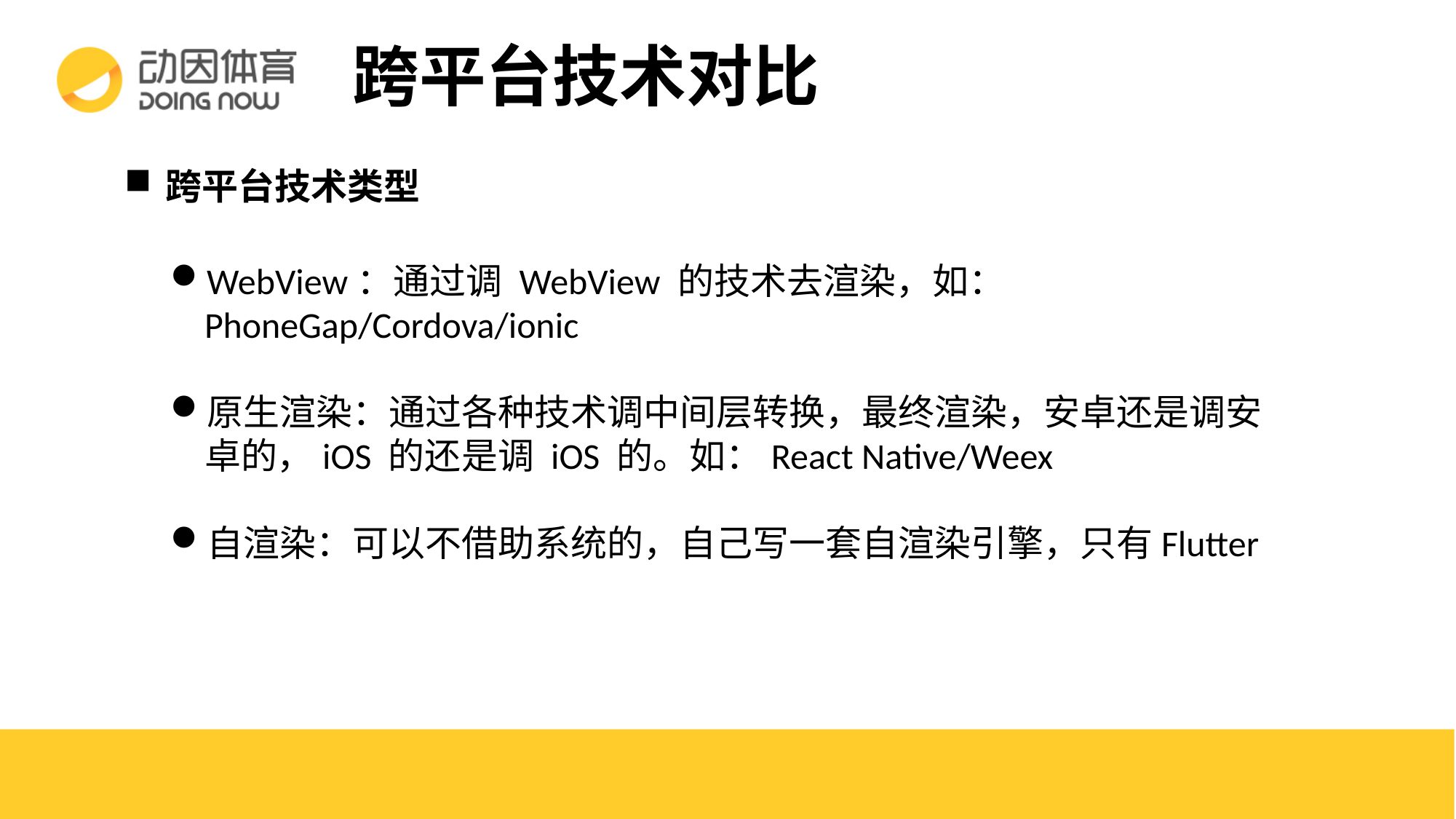

# 跨平台技术对比
跨平台技术类型
WebView：通过调 WebView 的技术去渲染，如： PhoneGap/Cordova/ionic

原生渲染：通过各种技术调中间层转换，最终渲染，安卓还是调安卓的，iOS 的还是调 iOS 的。如：React Native/Weex

自渲染：可以不借助系统的，自己写一套自渲染引擎，只有Flutter